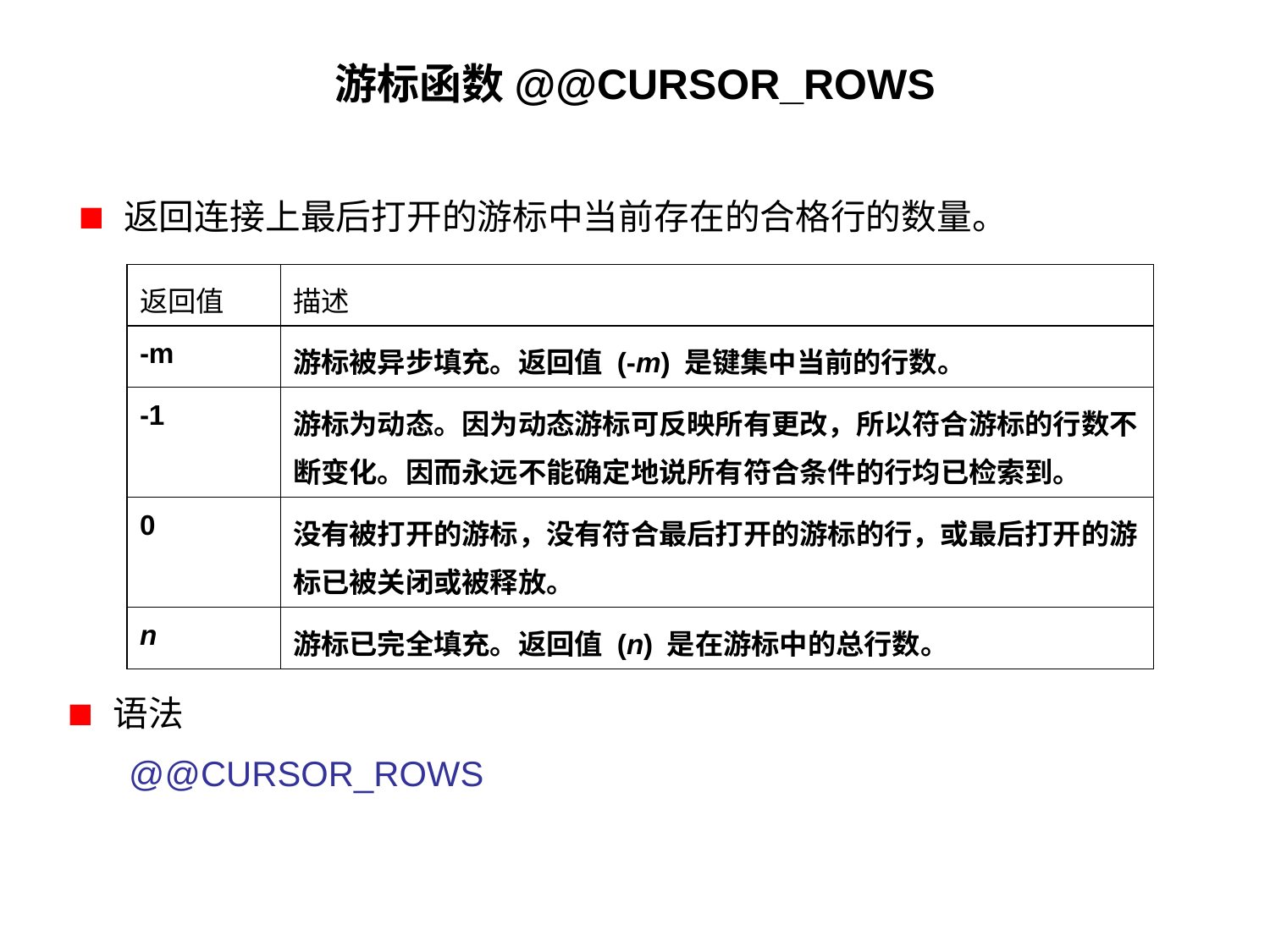

# 游标函数@@CURSOR_ROWS

返回连接上最后打开的游标中当前存在的合格行的数量。
| 返回值 | 描述 |
| --- | --- |
| -m | 游标被异步填充。返回值 (-m) 是键集中当前的行数。 |
| -1 | 游标为动态。因为动态游标可反映所有更改，所以符合游标的行数不断变化。因而永远不能确定地说所有符合条件的行均已检索到。 |
| 0 | 没有被打开的游标，没有符合最后打开的游标的行，或最后打开的游标已被关闭或被释放。 |
| n | 游标已完全填充。返回值 (n) 是在游标中的总行数。 |
语法
@@CURSOR_ROWS